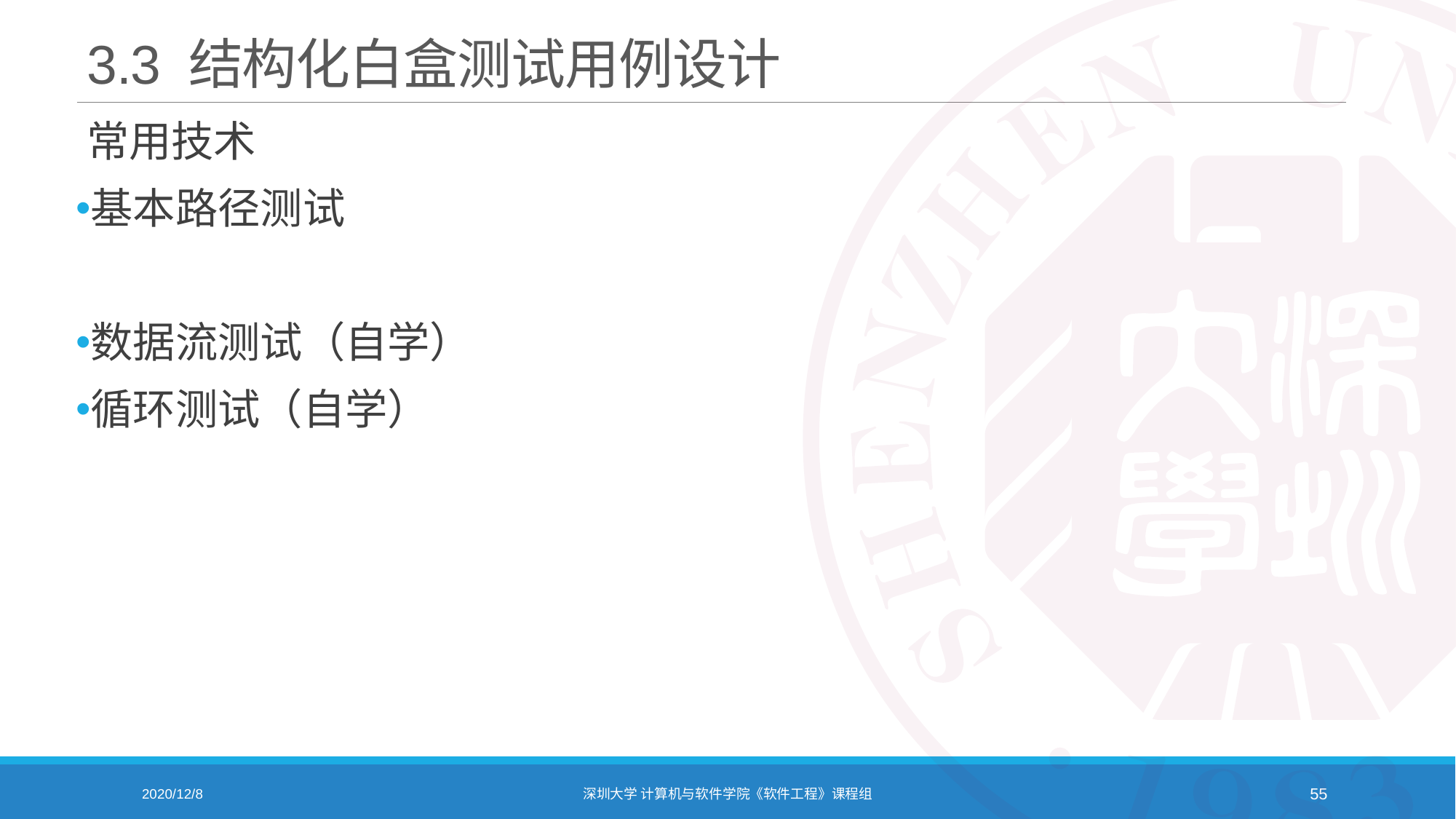

# 3.3 结构化白盒测试用例设计
常用技术
基本路径测试

数据流测试（自学）
循环测试（自学）
2020/12/8
深圳大学 计算机与软件学院《软件工程》课程组
55